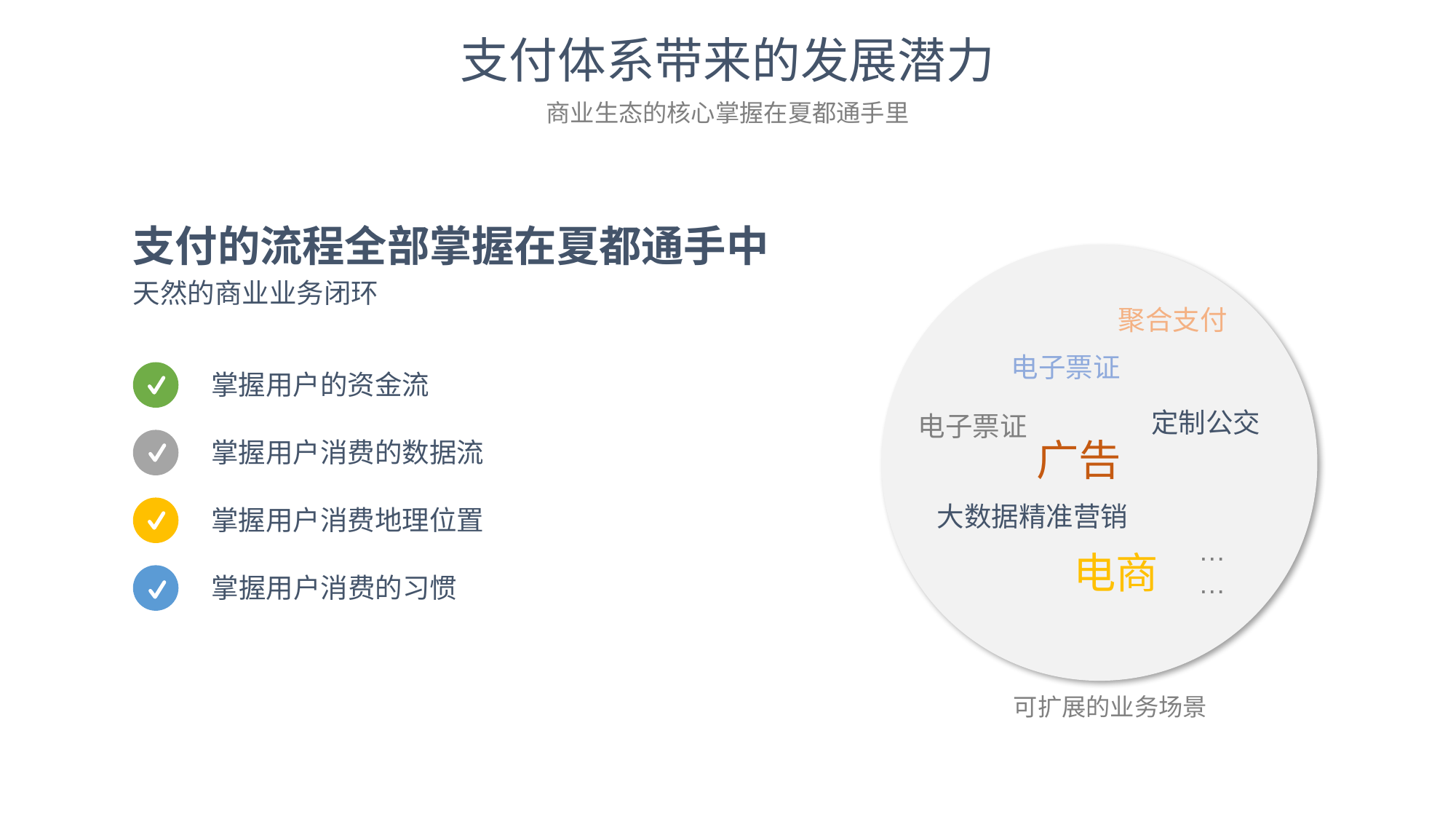

支付体系带来的发展潜力
商业生态的核心掌握在夏都通手里
支付的流程全部掌握在夏都通手中
天然的商业业务闭环

掌握用户的资金流

掌握用户消费的数据流

掌握用户消费地理位置

掌握用户消费的习惯

聚合支付
电子票证
定制公交
电子票证
广告

大数据精准营销
……
电商

可扩展的业务场景